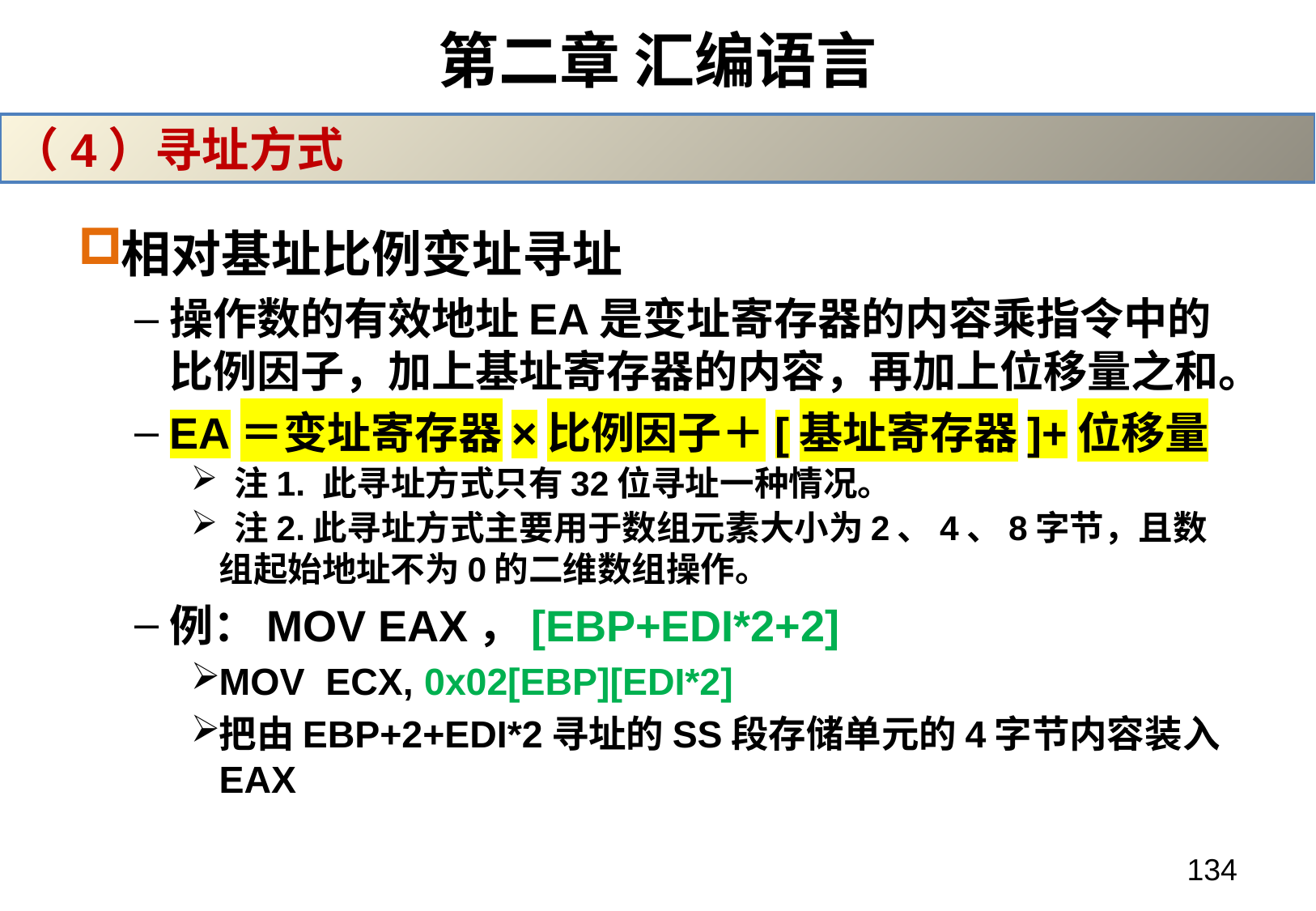

# 第二章 汇编语言
（4）寻址方式
相对基址比例变址寻址
操作数的有效地址EA是变址寄存器的内容乘指令中的比例因子，加上基址寄存器的内容，再加上位移量之和。
EA＝变址寄存器×比例因子＋[基址寄存器]+位移量
 注1. 此寻址方式只有32位寻址一种情况。
 注2.此寻址方式主要用于数组元素大小为2、4、8字节，且数组起始地址不为0的二维数组操作。
例：MOV EAX，[EBP+EDI*2+2]
MOV  ECX, 0x02[EBP][EDI*2]
把由EBP+2+EDI*2寻址的SS段存储单元的4字节内容装入EAX
134